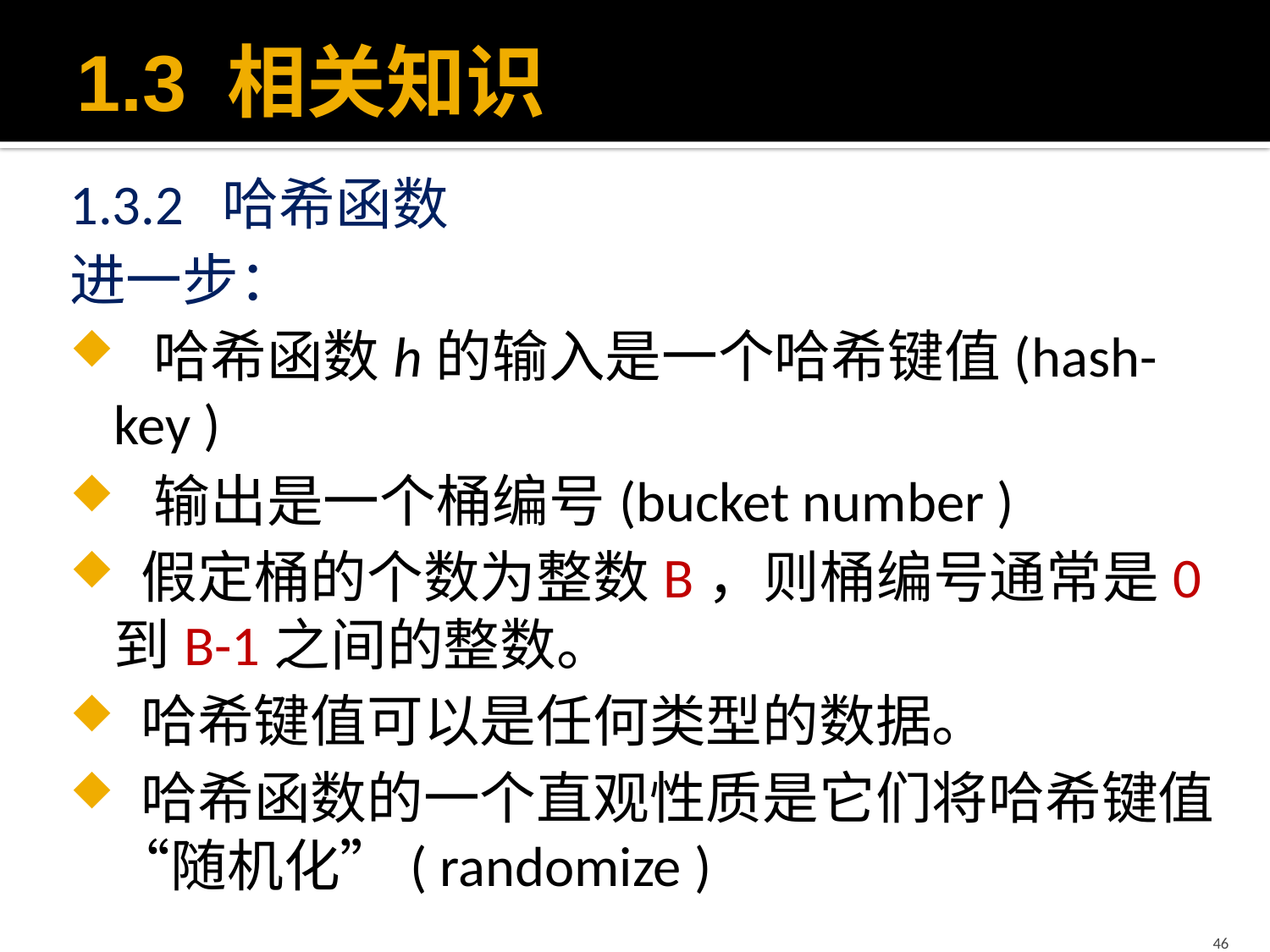

# 1.3 相关知识
1.3.2  哈希函数
进一步：
  哈希函数h的输入是一个哈希键值(hash-key )
  输出是一个桶编号(bucket number )
 假定桶的个数为整数B，则桶编号通常是0到B-1之间的整数。
 哈希键值可以是任何类型的数据。
 哈希函数的一个直观性质是它们将哈希键值“随机化”( randomize )

46